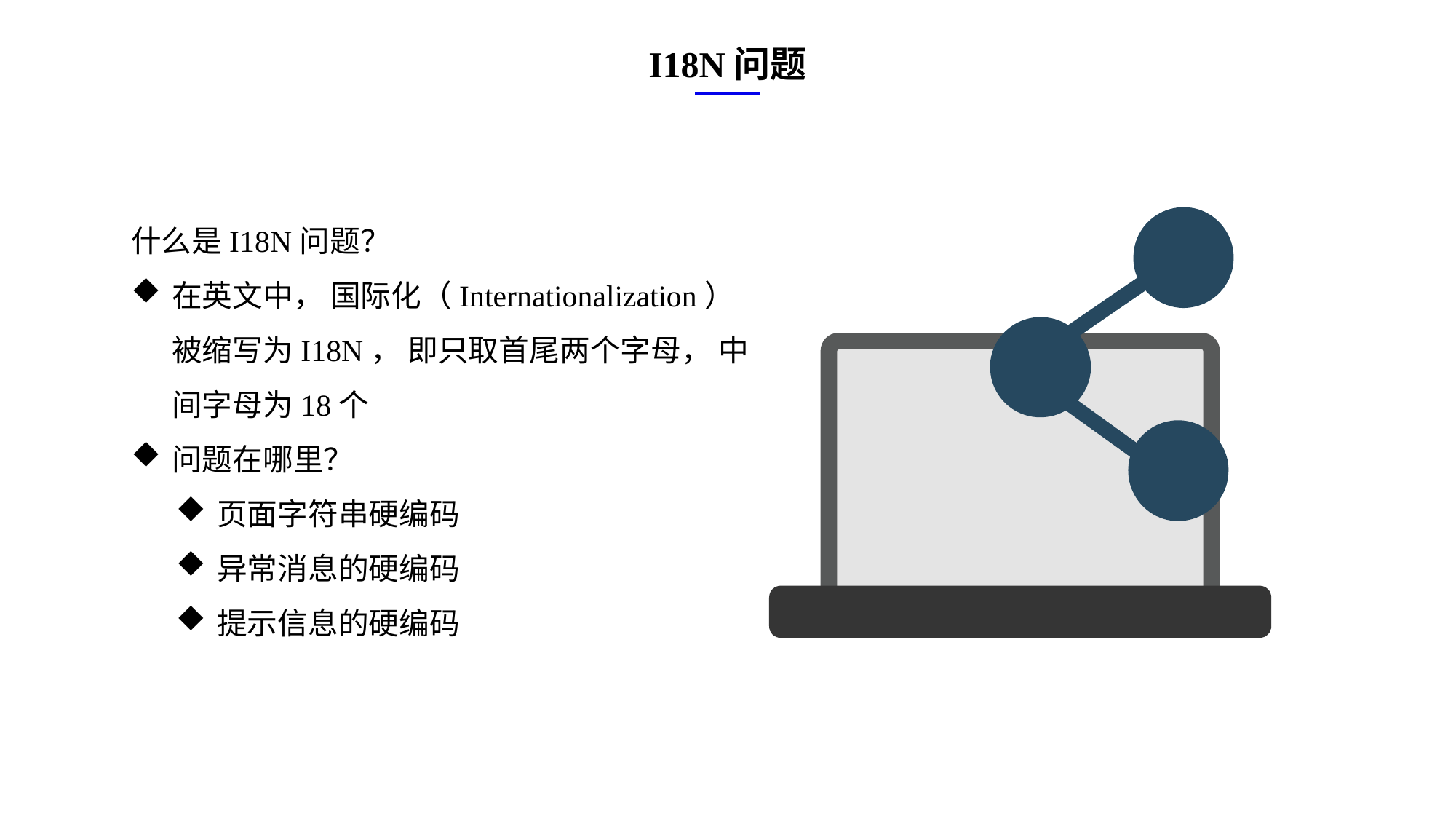

I18N问题
什么是I18N问题？
在英文中， 国际化（Internationalization）被缩写为I18N， 即只取首尾两个字母， 中间字母为18个
问题在哪里？
页面字符串硬编码
异常消息的硬编码
提示信息的硬编码

e7d195523061f1c0ae0eb3eed39d2bcef4622b2499a05fe6567B54A876BEB457BD1EB8EBE9915191D1FA2E860D28D251AB291D9CBBDD28D4BD16020FD75D8281481517FC21E86E4C931520AFA1087E92E357E3DB373CA326F6F926B1A67F681E99E875FFD293B2C32B3919AE4D43F9436862A7DD54F9346DF3662D8AB7319030EF75D53FF682DE13